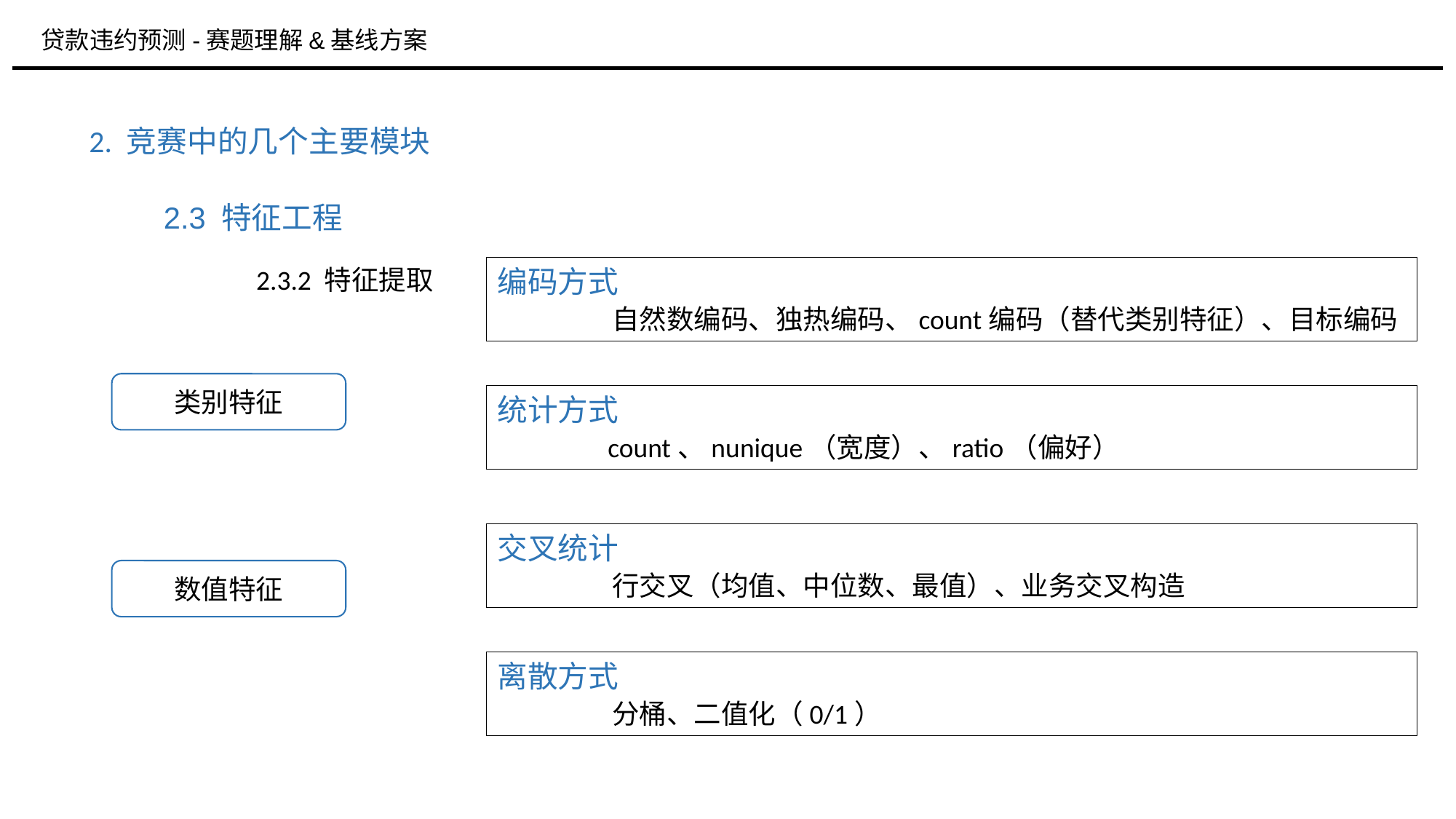

贷款违约预测-赛题理解&基线方案
2. 竞赛中的几个主要模块
2.3 特征工程
2.3.2 特征提取
编码方式
                自然数编码、独热编码、count编码（替代类别特征）、目标编码
类别特征
统计方式
                count、nunique（宽度）、ratio（偏好）
交叉统计
                行交叉（均值、中位数、最值）、业务交叉构造
数值特征
离散方式
                分桶、二值化（0/1）